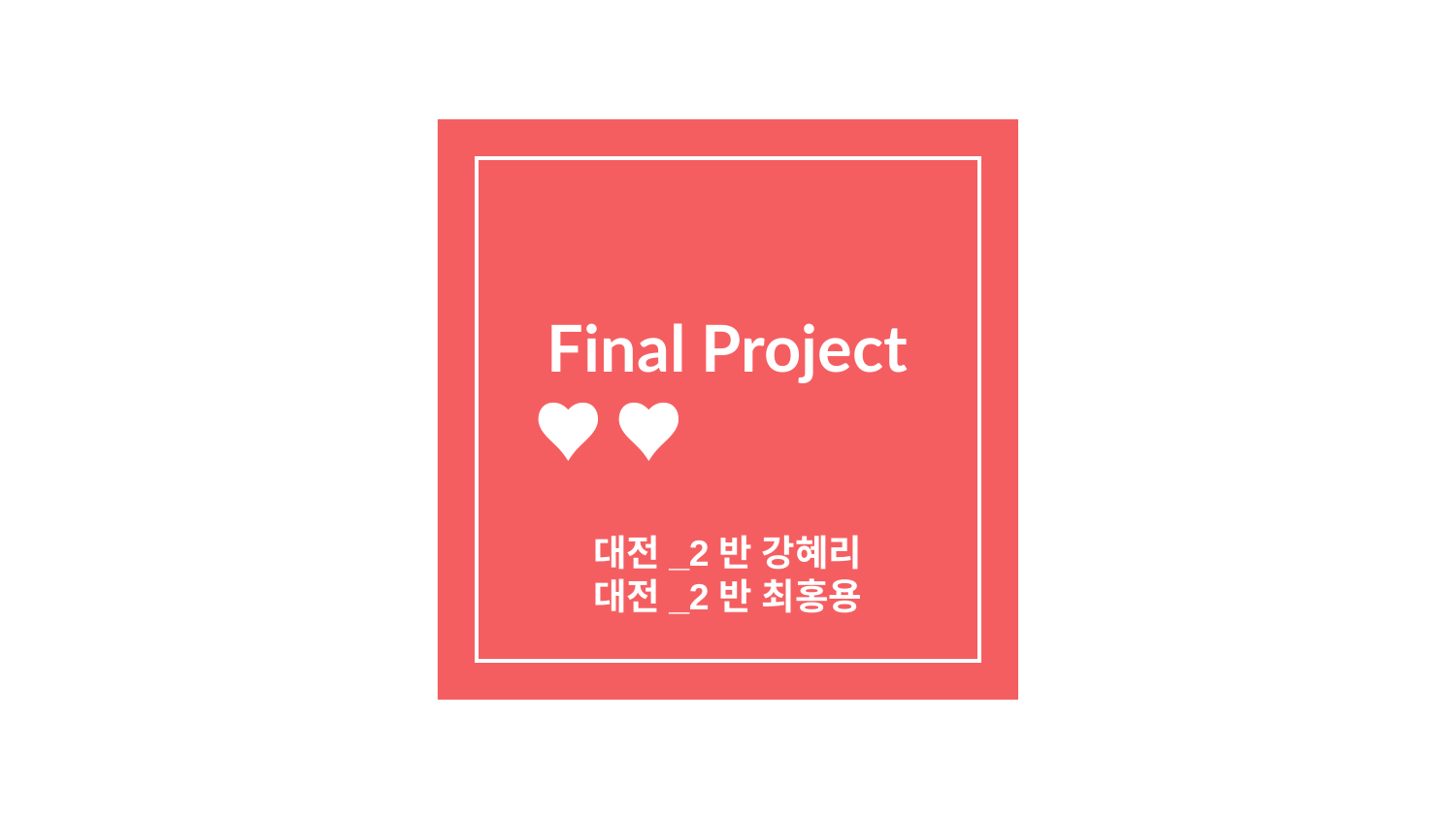

# Final Project
♥혜리복동♥
대전_2반 강혜리
대전_2반 최홍용